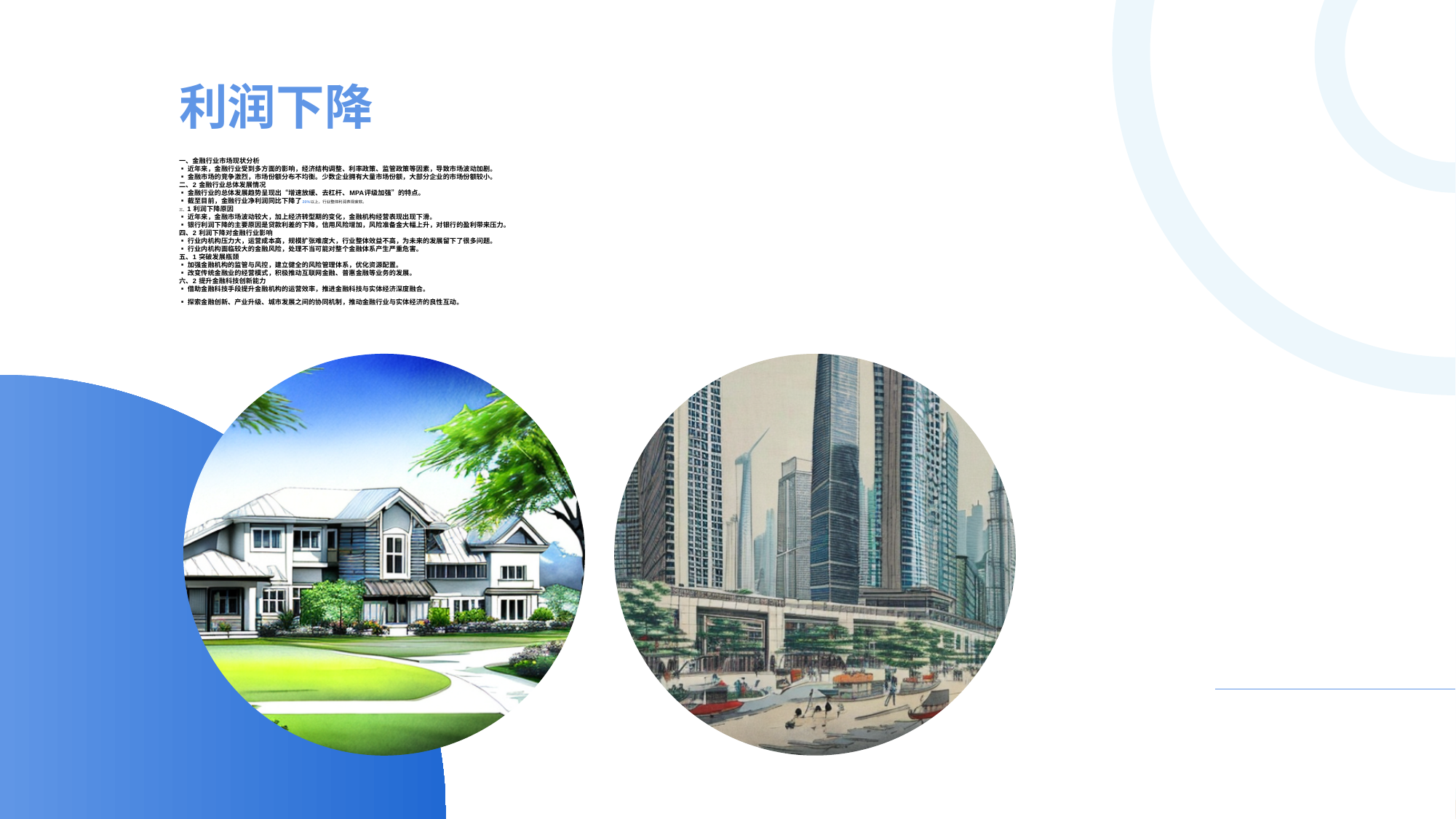

利润下降
一、金融行业市场现状分析
▪ 近年来，金融行业受到多方面的影响，经济结构调整、利率政策、监管政策等因素，导致市场波动加剧。
▪ 金融市场的竞争激烈，市场份额分布不均衡。少数企业拥有大量市场份额，大部分企业的市场份额较小。
二、2 金融行业总体发展情况
▪ 金融行业的总体发展趋势呈现出“增速放缓、去杠杆、MPA评级加强”的特点。
▪ 截至目前，金融行业净利润同比下降了20%以上，行业整体利润表现疲软。
三、1 利润下降原因
▪ 近年来，金融市场波动较大，加上经济转型期的变化，金融机构经营表现出现下滑。
▪ 银行利润下降的主要原因是贷款利差的下降，信用风险增加，风险准备金大幅上升，对银行的盈利带来压力。
四、2 利润下降对金融行业影响
▪ 行业内机构压力大，运营成本高，规模扩张难度大，行业整体效益不高，为未来的发展留下了很多问题。
▪ 行业内机构面临较大的金融风险，处理不当可能对整个金融体系产生严重危害。
五、1 突破发展瓶颈
▪ 加强金融机构的监管与风控，建立健全的风险管理体系，优化资源配置。
▪ 改变传统金融业的经营模式，积极推动互联网金融、普惠金融等业务的发展。
六、2 提升金融科技创新能力
▪ 借助金融科技手段提升金融机构的运营效率，推进金融科技与实体经济深度融合。
▪ 探索金融创新、产业升级、城市发展之间的协同机制，推动金融行业与实体经济的良性互动。